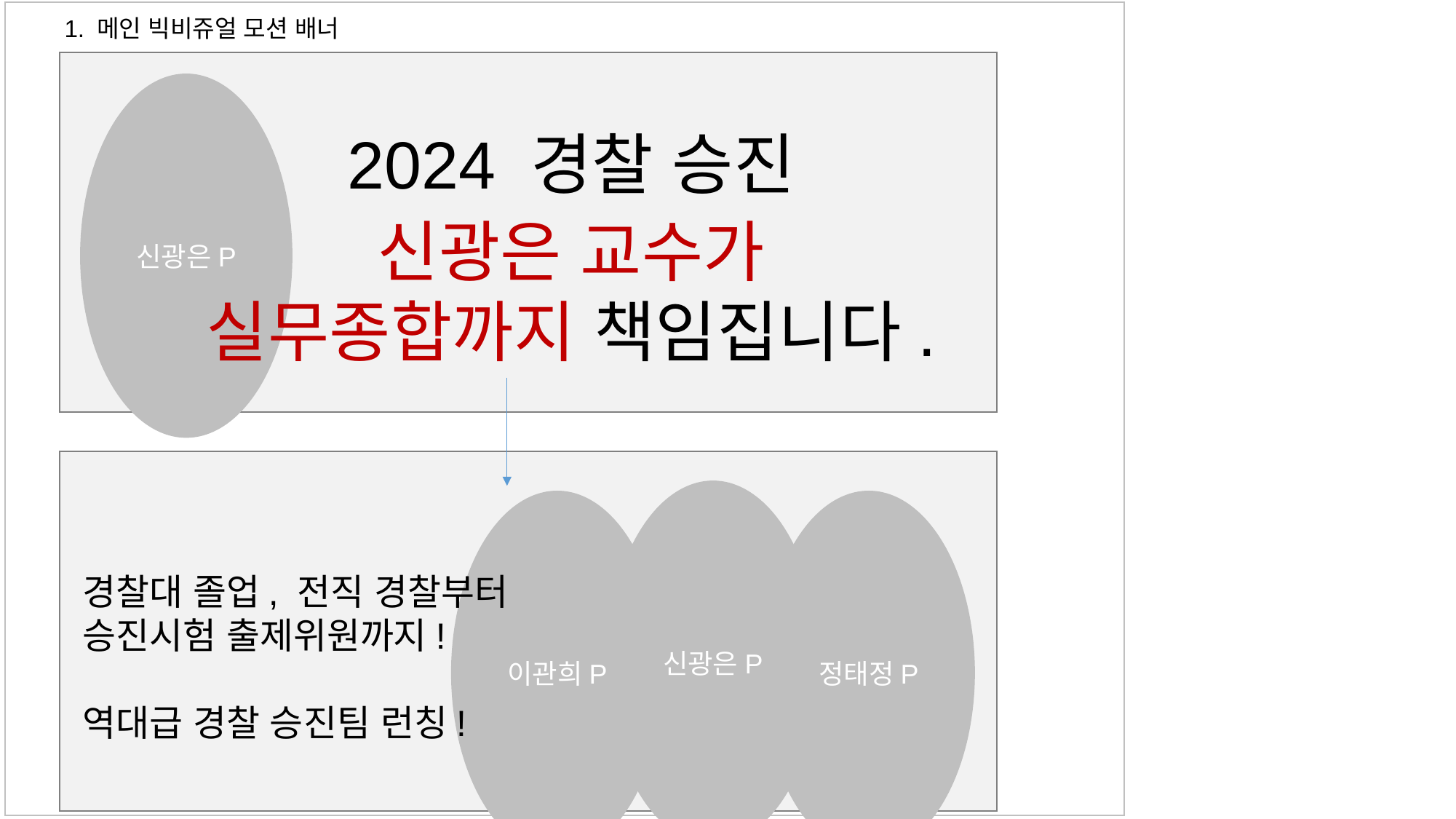

1. 메인 빅비쥬얼 모션 배너

신광은P
2024 경찰 승진

신광은 교수가
실무종합까지 책임집니다.

신광은P
이관희P
정태정P
경찰대 졸업, 전직 경찰부터
승진시험 출제위원까지!

역대급 경찰 승진팀 런칭!